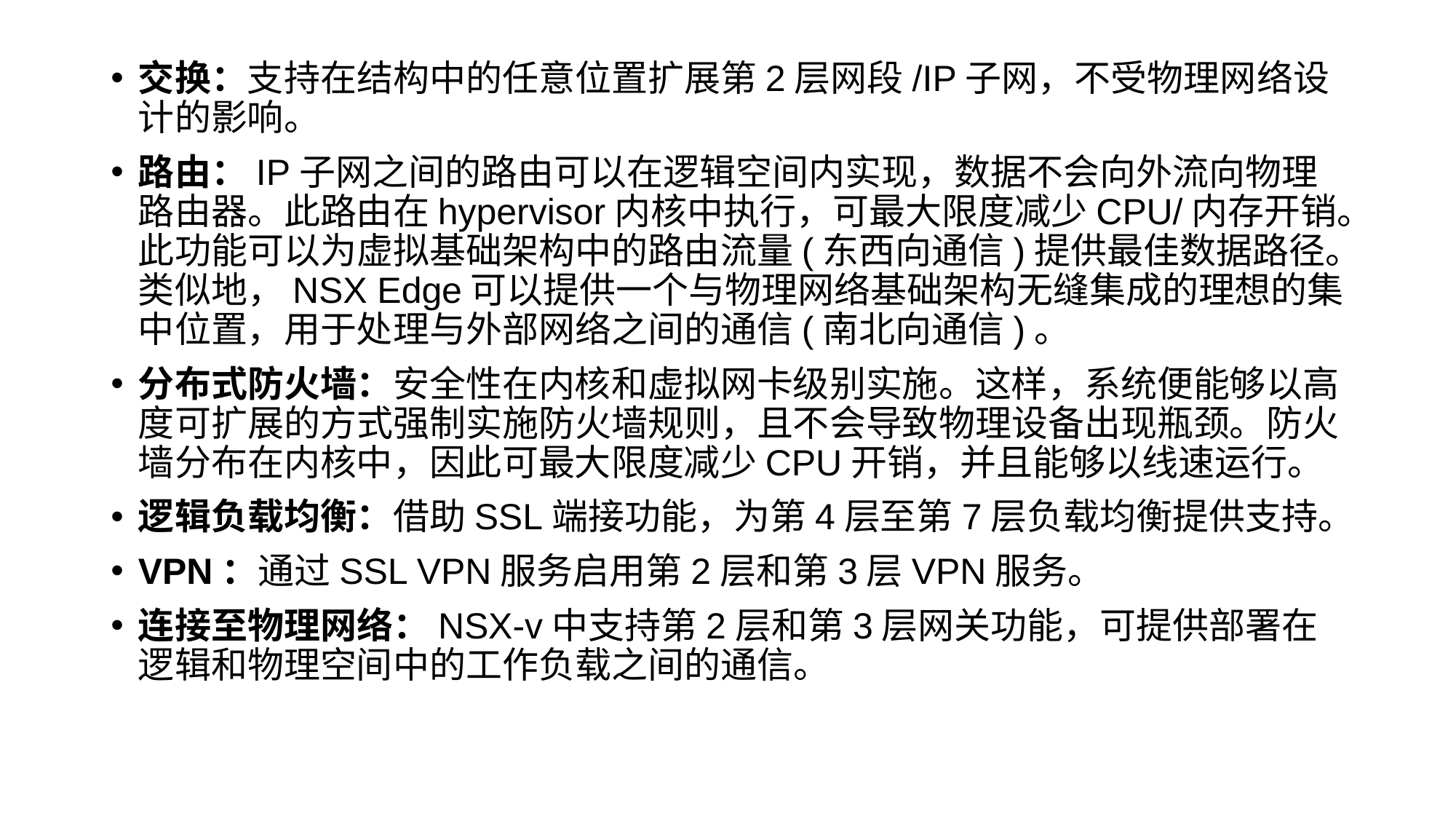

交换：支持在结构中的任意位置扩展第2层网段/IP子网，不受物理网络设计的影响。
路由：IP子网之间的路由可以在逻辑空间内实现，数据不会向外流向物理路由器。此路由在hypervisor内核中执行，可最大限度减少CPU/内存开销。此功能可以为虚拟基础架构中的路由流量(东西向通信)提供最佳数据路径。类似地，NSX Edge可以提供一个与物理网络基础架构无缝集成的理想的集中位置，用于处理与外部网络之间的通信(南北向通信)。
分布式防火墙：安全性在内核和虚拟网卡级别实施。这样，系统便能够以高度可扩展的方式强制实施防火墙规则，且不会导致物理设备出现瓶颈。防火墙分布在内核中，因此可最大限度减少CPU开销，并且能够以线速运行。
逻辑负载均衡：借助SSL端接功能，为第4层至第7层负载均衡提供支持。
VPN：通过SSL VPN服务启用第2层和第3层VPN服务。
连接至物理网络：NSX-v中支持第2层和第3层网关功能，可提供部署在逻辑和物理空间中的工作负载之间的通信。